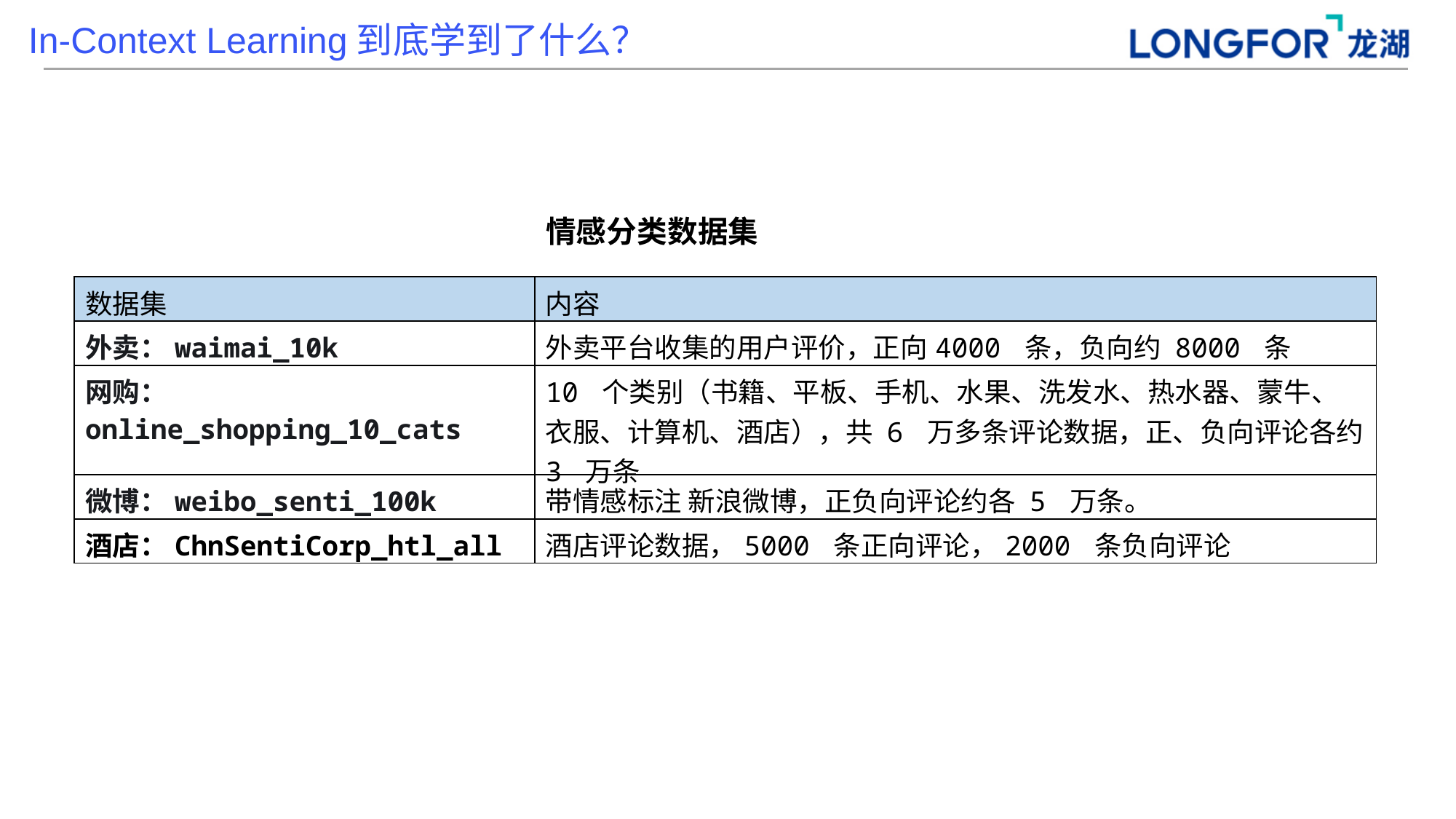

In-Context Learning到底学到了什么？
情感分类数据集
| 数据集 | 内容 |
| --- | --- |
| 外卖：waimai\_10k | 外卖平台收集的用户评价，正向4000 条，负向约 8000 条 |
| 网购：online\_shopping\_10\_cats | 10 个类别（书籍、平板、手机、水果、洗发水、热水器、蒙牛、衣服、计算机、酒店），共 6 万多条评论数据，正、负向评论各约 3 万条 |
| 微博：weibo\_senti\_100k | 带情感标注 新浪微博，正负向评论约各 5 万条。 |
| 酒店：ChnSentiCorp\_htl\_all | 酒店评论数据，5000 条正向评论，2000 条负向评论 |